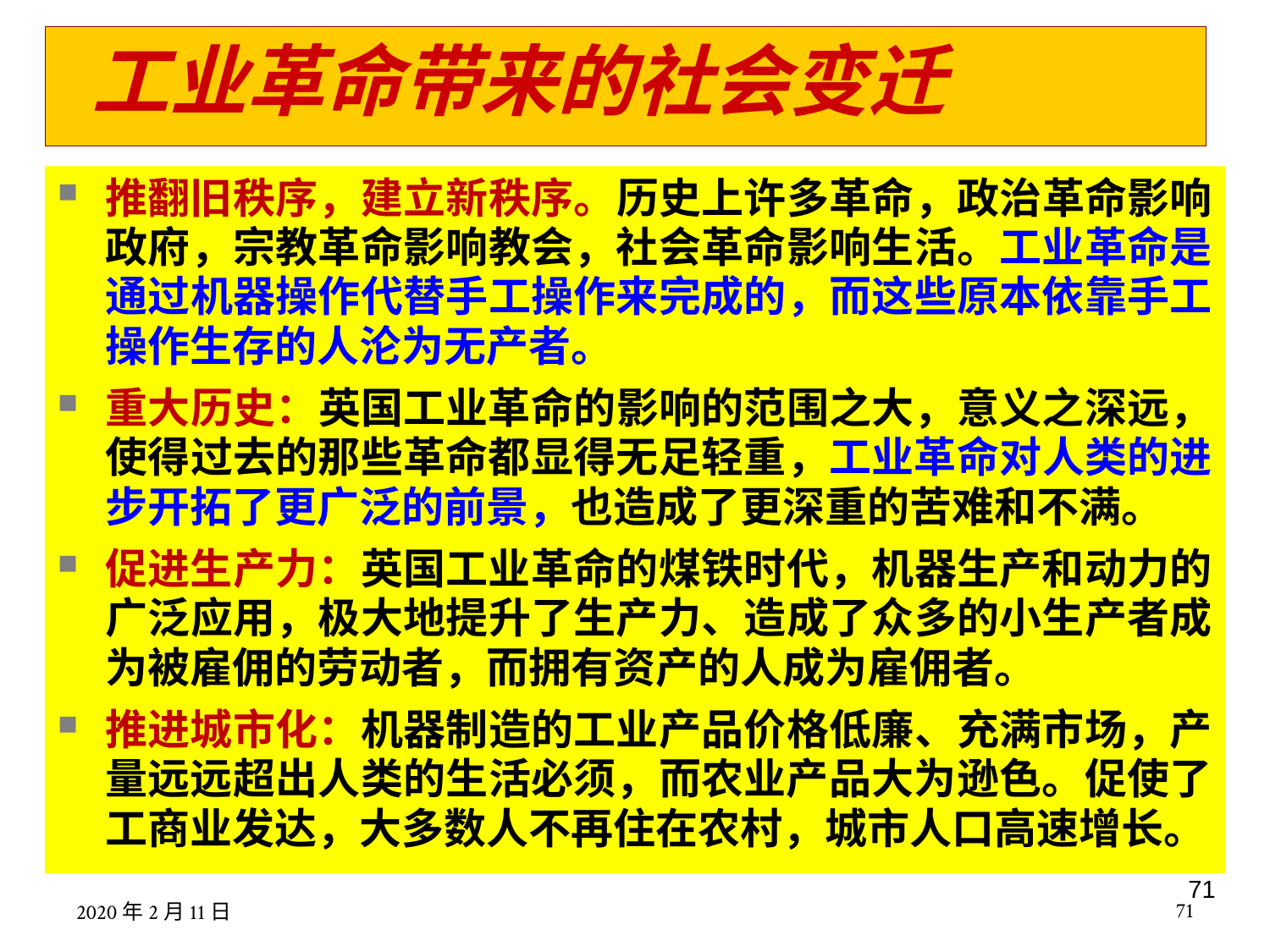

工业革命带来的社会变迁
推翻旧秩序，建立新秩序。历史上许多革命，政治革命影响政府，宗教革命影响教会，社会革命影响生活。工业革命是通过机器操作代替手工操作来完成的，而这些原本依靠手工操作生存的人沦为无产者。
重大历史：英国工业革命的影响的范围之大，意义之深远，使得过去的那些革命都显得无足轻重，工业革命对人类的进步开拓了更广泛的前景，也造成了更深重的苦难和不满。
促进生产力：英国工业革命的煤铁时代，机器生产和动力的广泛应用，极大地提升了生产力、造成了众多的小生产者成为被雇佣的劳动者，而拥有资产的人成为雇佣者。
推进城市化：机器制造的工业产品价格低廉、充满市场，产量远远超出人类的生活必须，而农业产品大为逊色。促使了工商业发达，大多数人不再住在农村，城市人口高速增长。
2020年2月11日
71
71